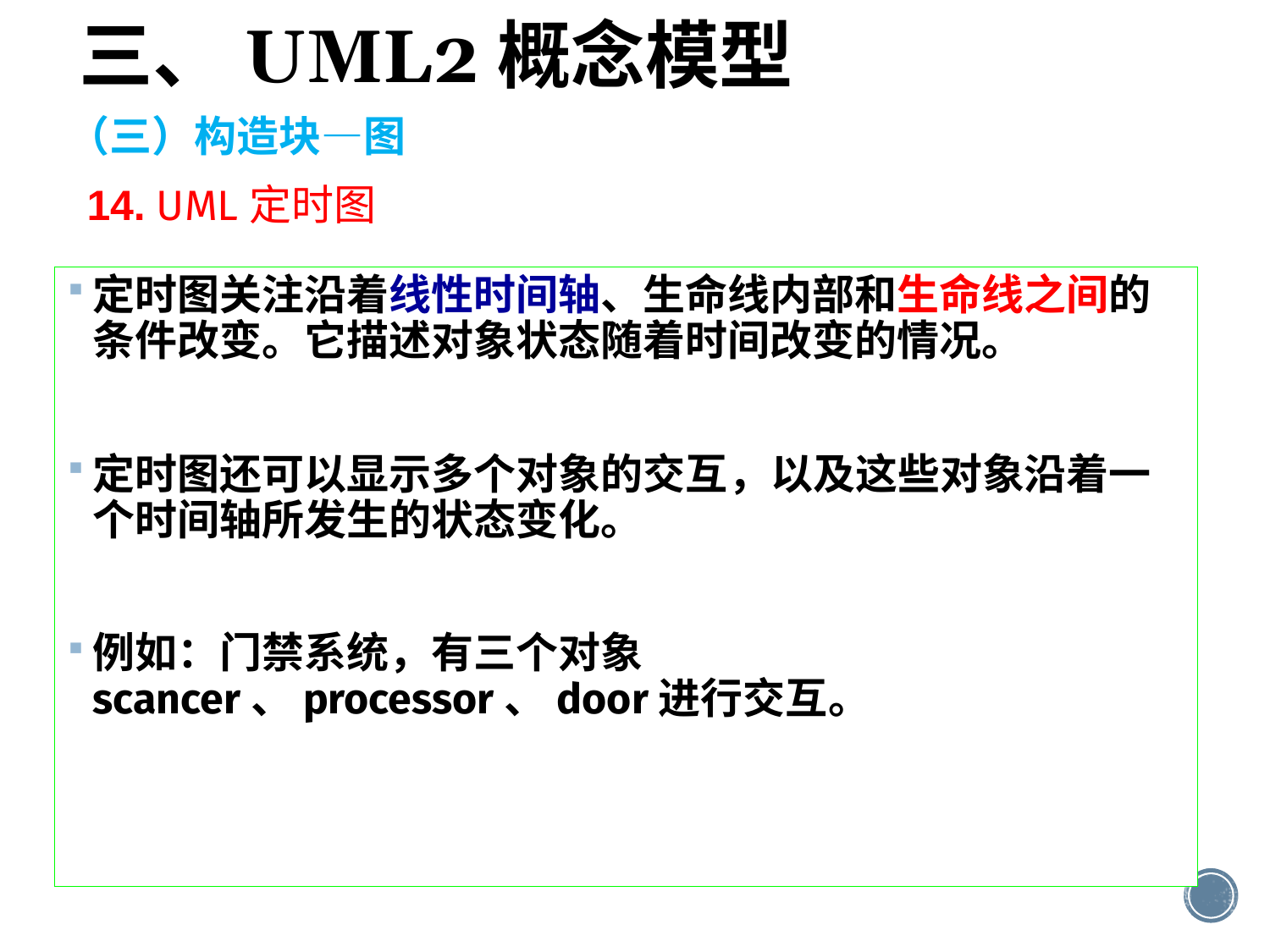

三、UML2概念模型
（三）构造块—图
14. UML定时图
定时图关注沿着线性时间轴、生命线内部和生命线之间的条件改变。它描述对象状态随着时间改变的情况。

定时图还可以显示多个对象的交互，以及这些对象沿着一个时间轴所发生的状态变化。

例如：门禁系统，有三个对象scancer、processor、door进行交互。